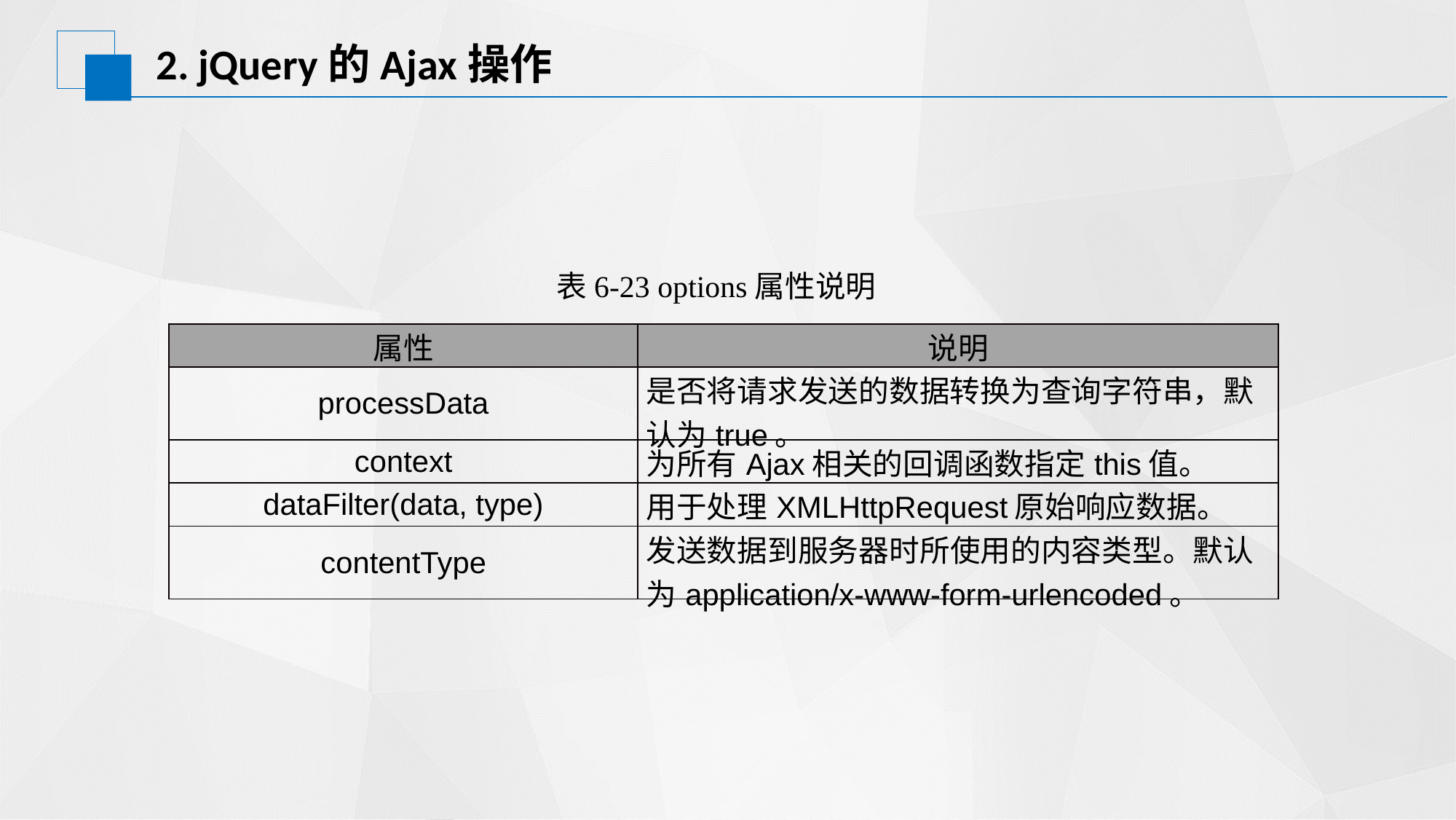

# 2. jQuery的Ajax操作
表6-23 options属性说明
| 属性 | 说明 |
| --- | --- |
| processData | 是否将请求发送的数据转换为查询字符串，默认为true。 |
| context | 为所有Ajax相关的回调函数指定this值。 |
| dataFilter(data, type) | 用于处理XMLHttpRequest原始响应数据。 |
| contentType | 发送数据到服务器时所使用的内容类型。默认为application/x-www-form-urlencoded。 |